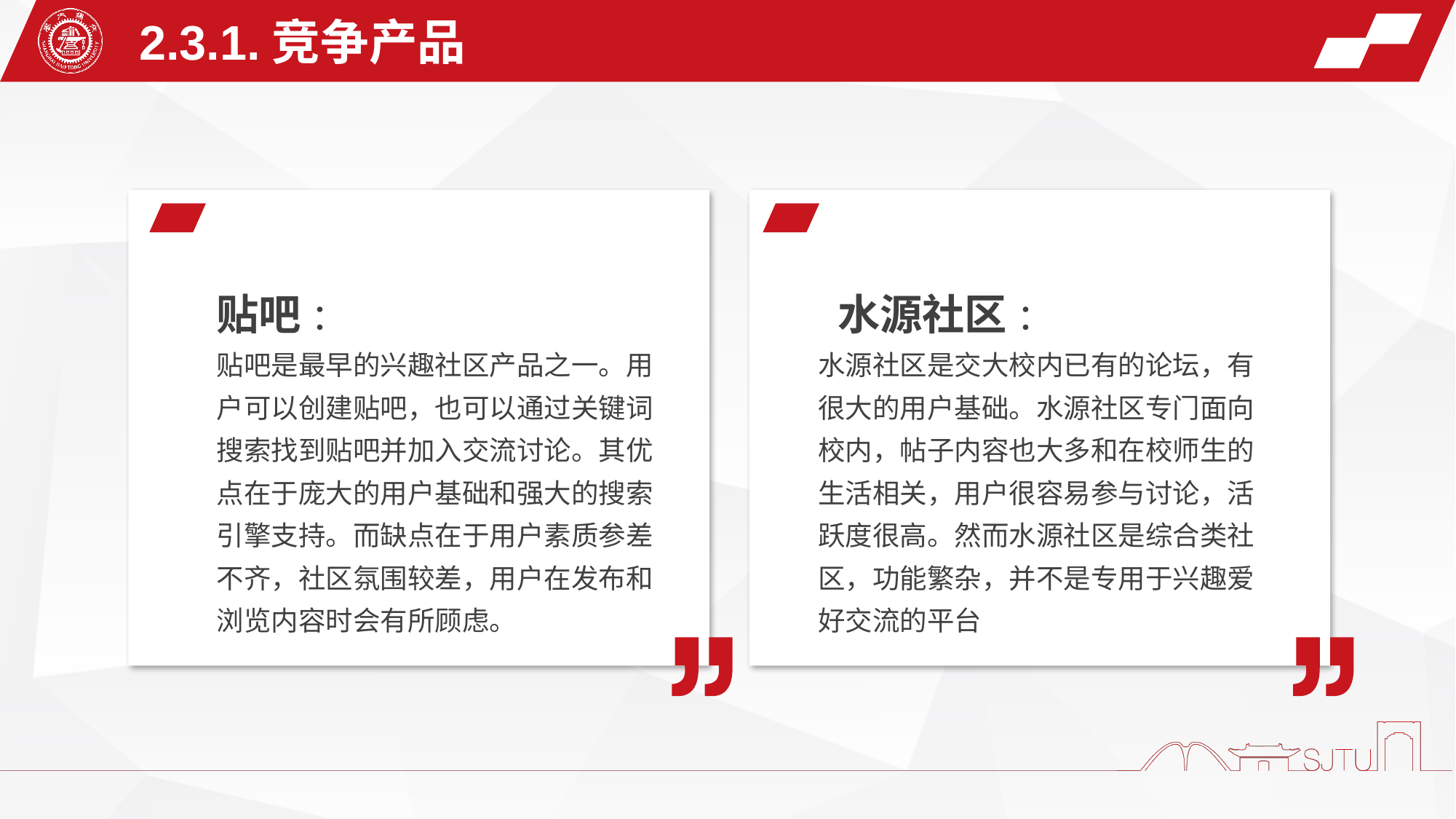

2.3.1.竞争产品

贴吧 ：
贴吧是最早的兴趣社区产品之一。用户可以创建贴吧，也可以通过关键词
搜索找到贴吧并加入交流讨论。其优点在于庞大的用户基础和强大的搜索引擎支持。而缺点在于用户素质参差不齐，社区氛围较差，用户在发布和浏览内容时会有所顾虑。
 水源社区 ：
水源社区是交大校内已有的论坛，有很大的用户基础。水源社区专门面向校内，帖子内容也大多和在校师生的生活相关，用户很容易参与讨论，活跃度很高。然而水源社区是综合类社区，功能繁杂，并不是专用于兴趣爱好交流的平台